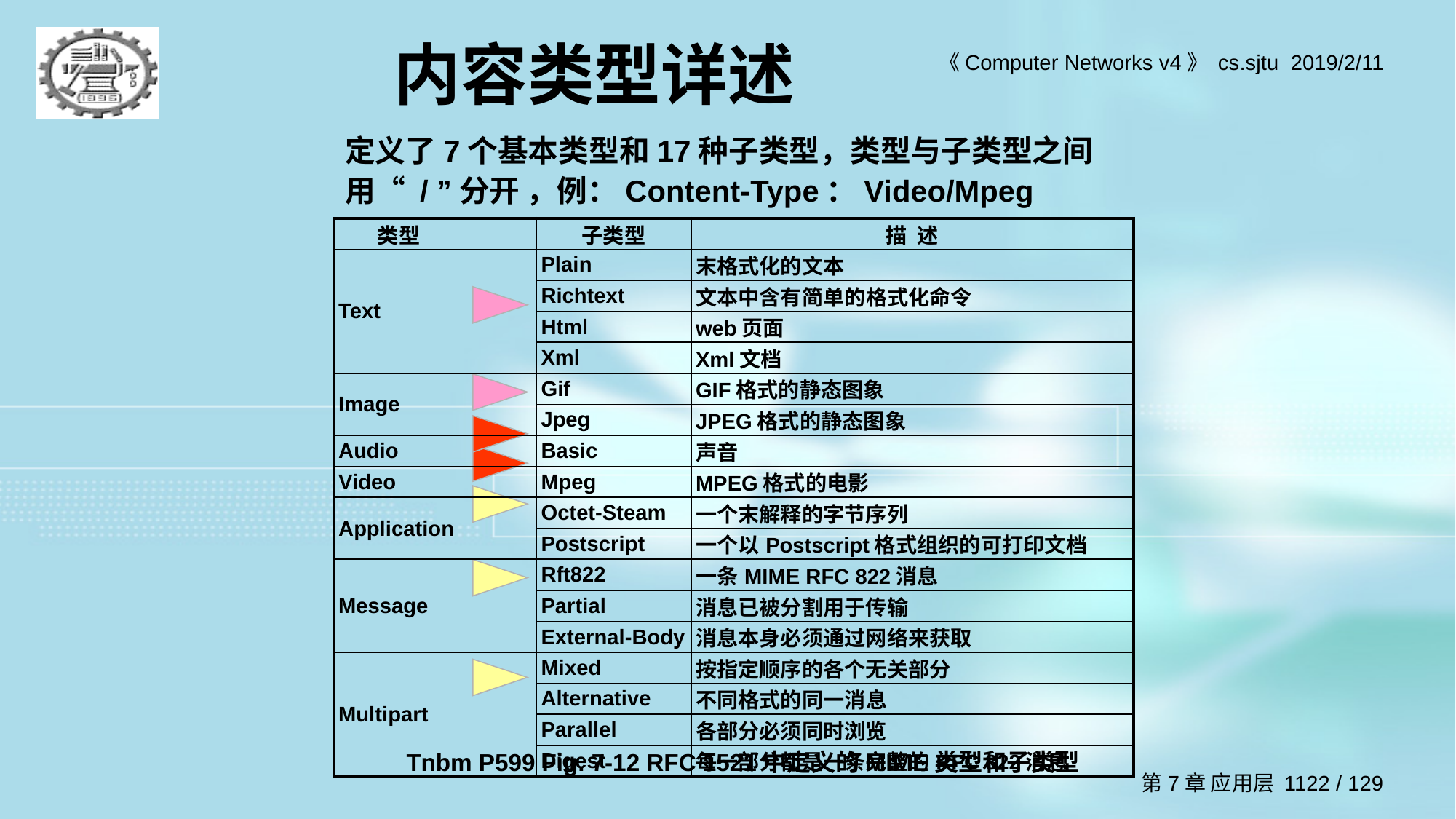

# 内容类型详述
定义了7个基本类型和17种子类型，类型与子类型之间用“ / ”分开 ，例：Content-Type：Video/Mpeg
| 类型 |  | 子类型 | 描 述 |
| --- | --- | --- | --- |
| Text |  | Plain | 末格式化的文本 |
|  |  | Richtext | 文本中含有简单的格式化命令 |
|  |  | Html | web页面 |
|  |  | Xml | Xml文档 |
| Image |  | Gif | GIF格式的静态图象 |
|  |  | Jpeg | JPEG格式的静态图象 |
| Audio |  | Basic | 声音 |
| Video |  | Mpeg | MPEG格式的电影 |
| Application |  | Octet-Steam | 一个末解释的字节序列 |
|  |  | Postscript | 一个以Postscript格式组织的可打印文档 |
| Message |  | Rft822 | 一条MIME RFC 822消息 |
|  |  | Partial | 消息已被分割用于传输 |
|  |  | External-Body | 消息本身必须通过网络来获取 |
| Multipart |  | Mixed | 按指定顺序的各个无关部分 |
|  |  | Alternative | 不同格式的同一消息 |
|  |  | Parallel | 各部分必须同时浏览 |
|  |  | Digest | 每一部分都是一条完整的RFC 822消息 |

Tnbm P599 Fig. 7-12 RFC 1521中定义的MIME类型和子类型